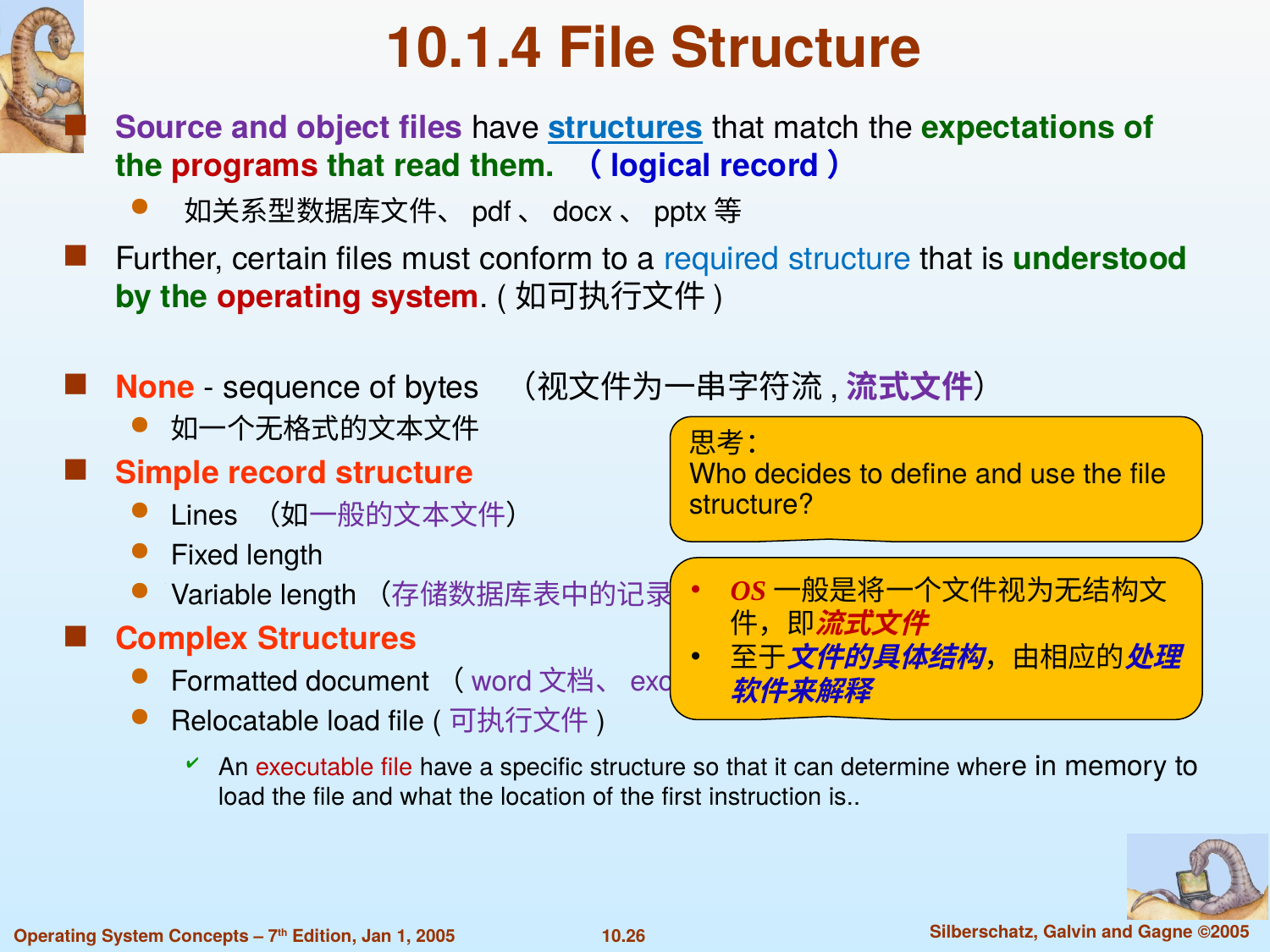

10.1.4 File Structure
Source and object files have structures that match the expectations of the programs that read them. （logical record）
 如关系型数据库文件、pdf、docx、pptx等
Further, certain files must conform to a required structure that is understood by the operating system. (如可执行文件)

None - sequence of bytes  （视文件为一串字符流,流式文件）
如一个无格式的文本文件
Simple record structure
Lines （如一般的文本文件）
Fixed length
Variable length（存储数据库表中的记录）
Complex Structures
Formatted document（word文档、excel表、ppt文件等）
Relocatable load file (可执行文件)
An executable file have a specific structure so that it can determine where in memory to load the file and what the location of the first instruction is..

思考：
Who decides to define and use the file structure?
OS一般是将一个文件视为无结构文件，即流式文件
至于文件的具体结构，由相应的处理软件来解释